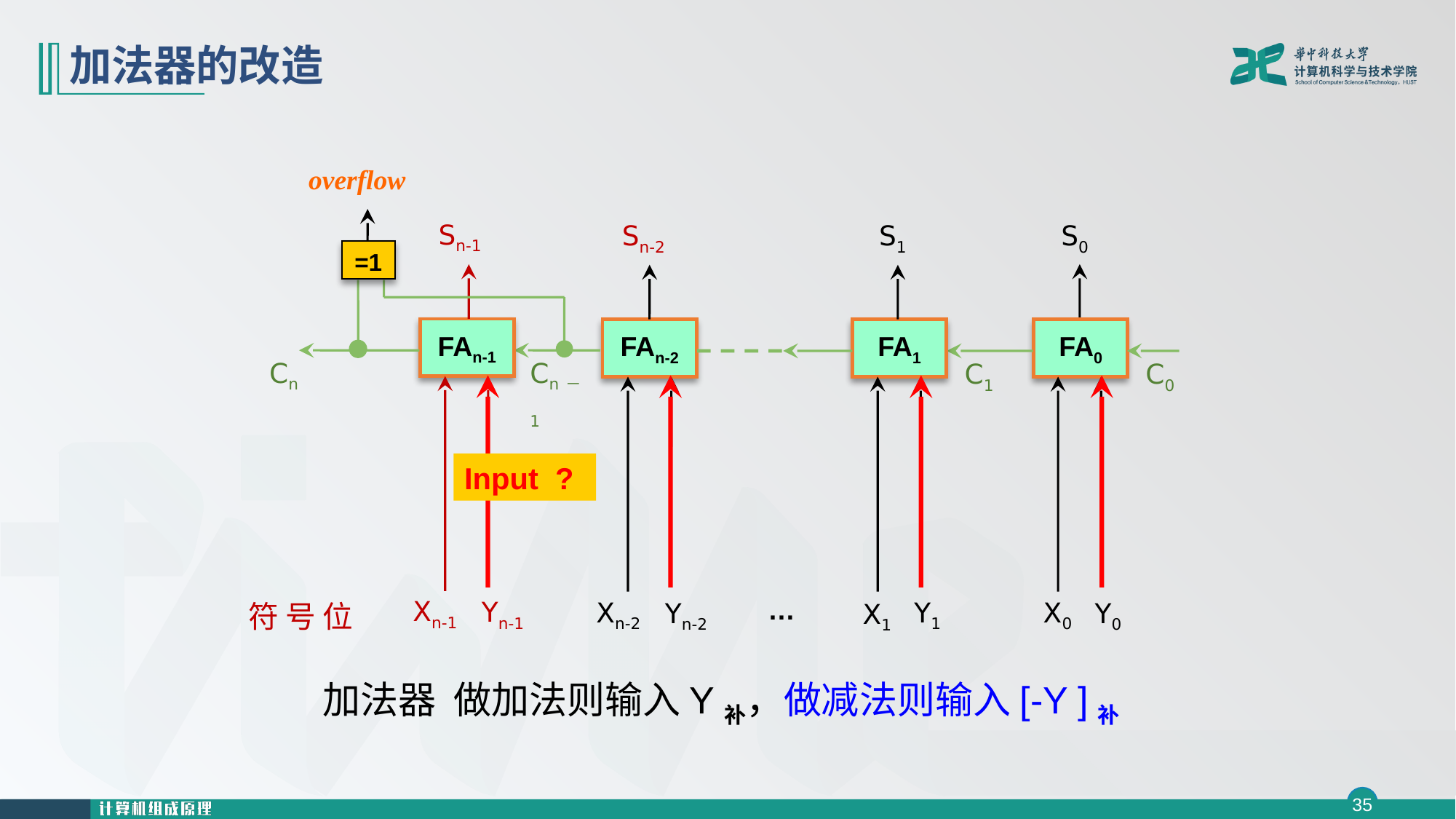

# 加法器的改造
overflow

=1

Sn-1

FAn-1

Xn-1
Yn-1
Cn
Cn－1
Sn-2

FAn-2

Xn-2
Yn-2
S1

FA1

Y1
X1
…
S0

FA0

C1
C0

X0
Y0

Input  ?
符 号 位
加法器  做加法则输入Y补，做减法则输入[-Y ]补